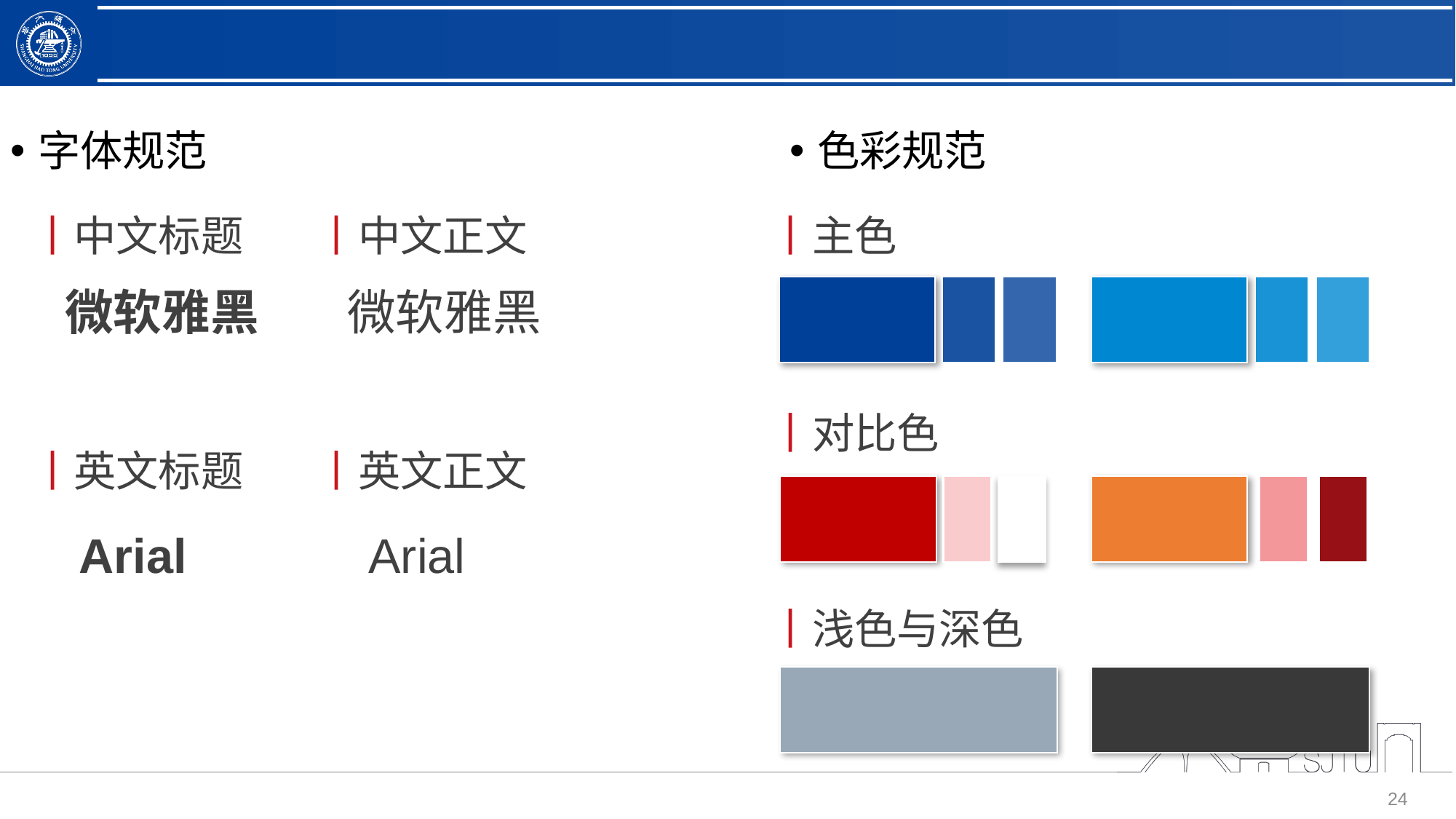

色彩规范
字体规范
丨中文标题
丨中文正文
丨主色
微软雅黑
微软雅黑

丨对比色
丨英文标题
丨英文正文

Arial
Arial
丨浅色与深色

24